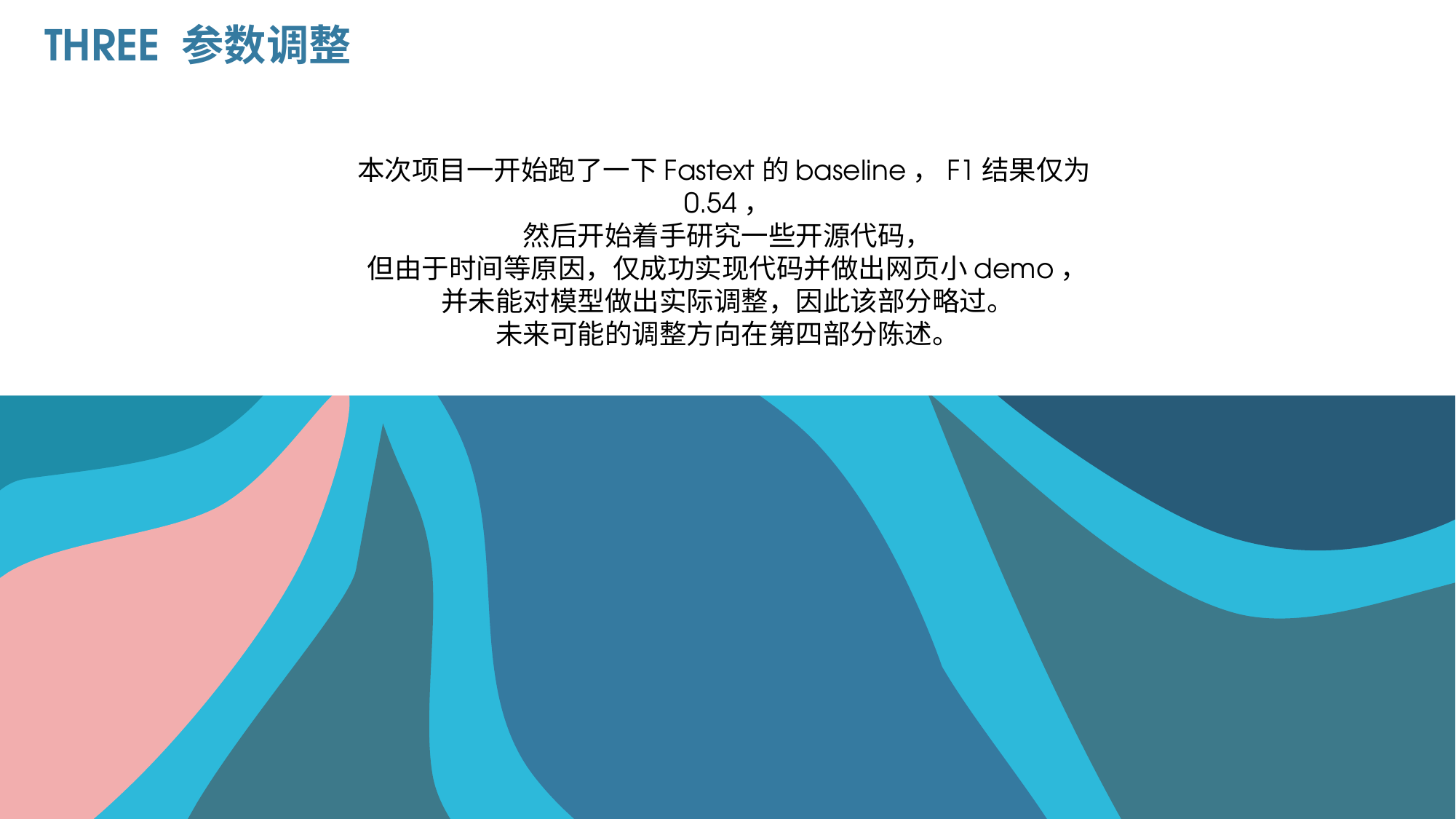

THREE 参数调整
本次项目一开始跑了一下Fastext的baseline，F1结果仅为0.54，
然后开始着手研究一些开源代码，
但由于时间等原因，仅成功实现代码并做出网页小demo，
并未能对模型做出实际调整，因此该部分略过。
未来可能的调整方向在第四部分陈述。